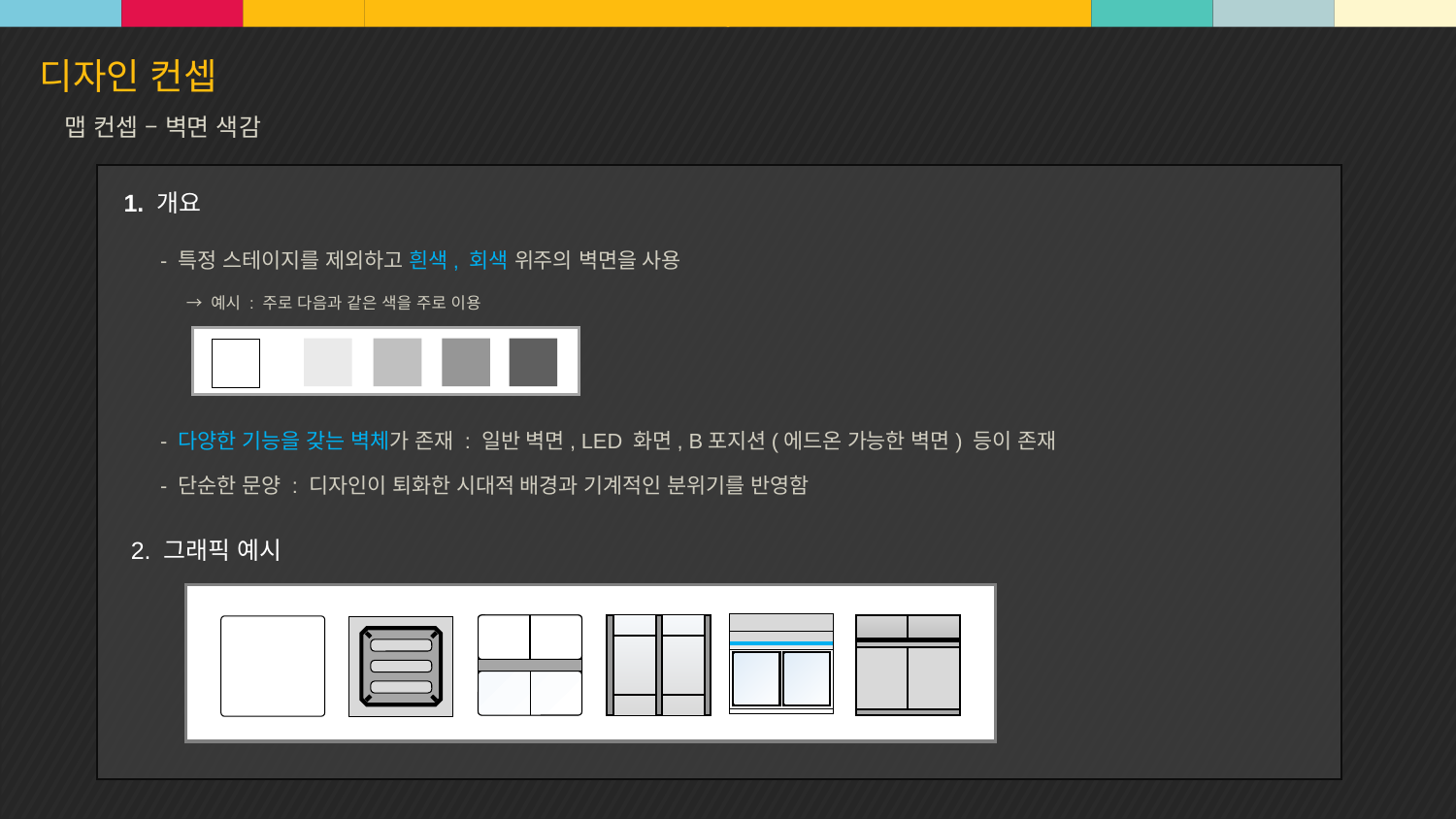

맵 컨셉 – 벽면 색감

1. 개요
- 특정 스테이지를 제외하고 흰색, 회색 위주의 벽면을 사용
→ 예시 : 주로 다음과 같은 색을 주로 이용

- 다양한 기능을 갖는 벽체가 존재 : 일반 벽면, LED 화면, B포지션(에드온 가능한 벽면) 등이 존재

- 단순한 문양 : 디자인이 퇴화한 시대적 배경과 기계적인 분위기를 반영함
2. 그래픽 예시